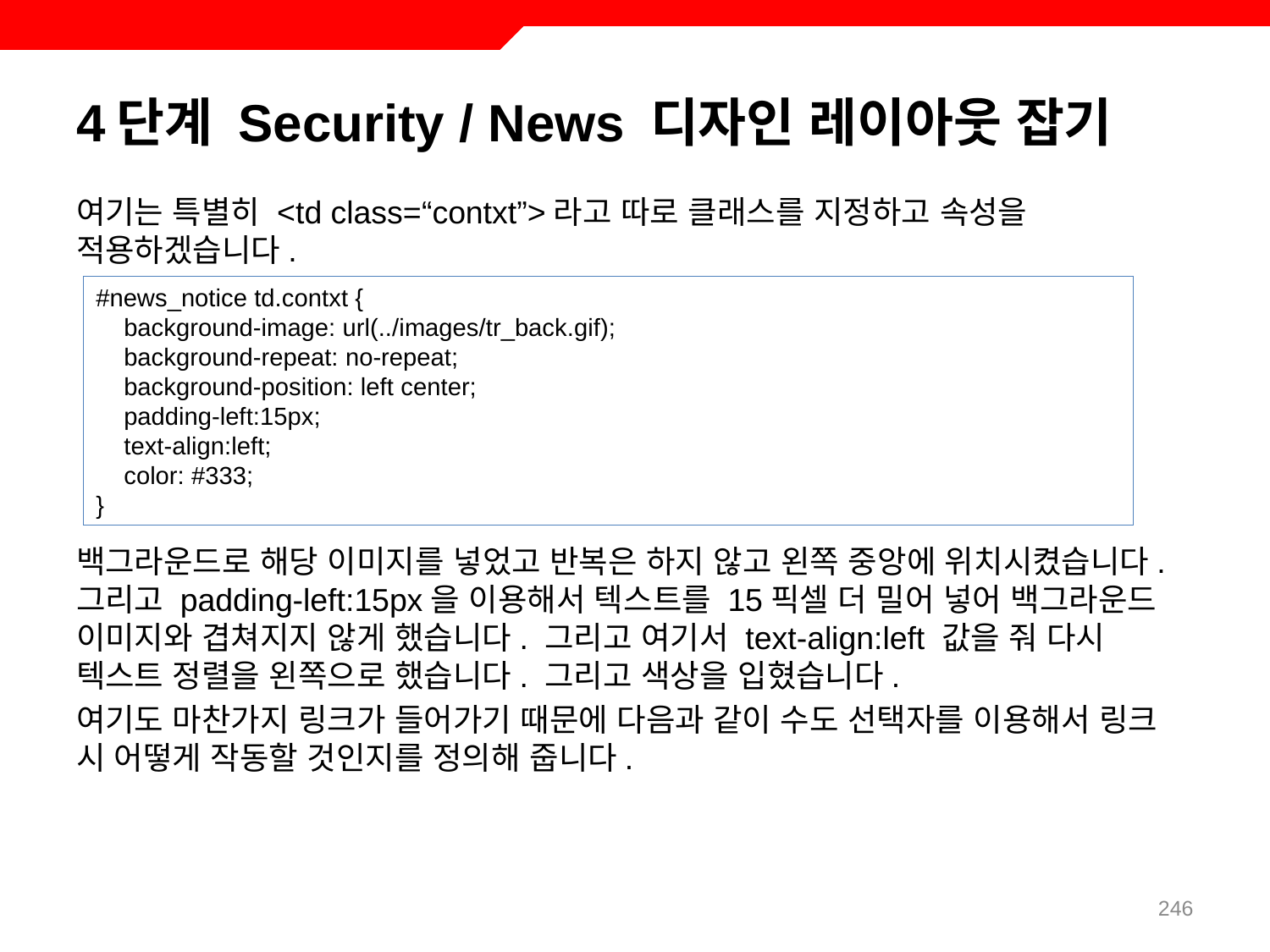

# 4단계 Security / News 디자인 레이아웃 잡기
여기는 특별히 <td class=“contxt”>라고 따로 클래스를 지정하고 속성을 적용하겠습니다.

백그라운드로 해당 이미지를 넣었고 반복은 하지 않고 왼쪽 중앙에 위치시켰습니다. 그리고 padding-left:15px을 이용해서 텍스트를 15픽셀 더 밀어 넣어 백그라운드 이미지와 겹쳐지지 않게 했습니다. 그리고 여기서 text-align:left 값을 줘 다시 텍스트 정렬을 왼쪽으로 했습니다. 그리고 색상을 입혔습니다.
여기도 마찬가지 링크가 들어가기 때문에 다음과 같이 수도 선택자를 이용해서 링크 시 어떻게 작동할 것인지를 정의해 줍니다.
#news_notice td.contxt {
    background-image: url(../images/tr_back.gif);
    background-repeat: no-repeat;
    background-position: left center;
    padding-left:15px;
    text-align:left;
    color: #333;
}
246